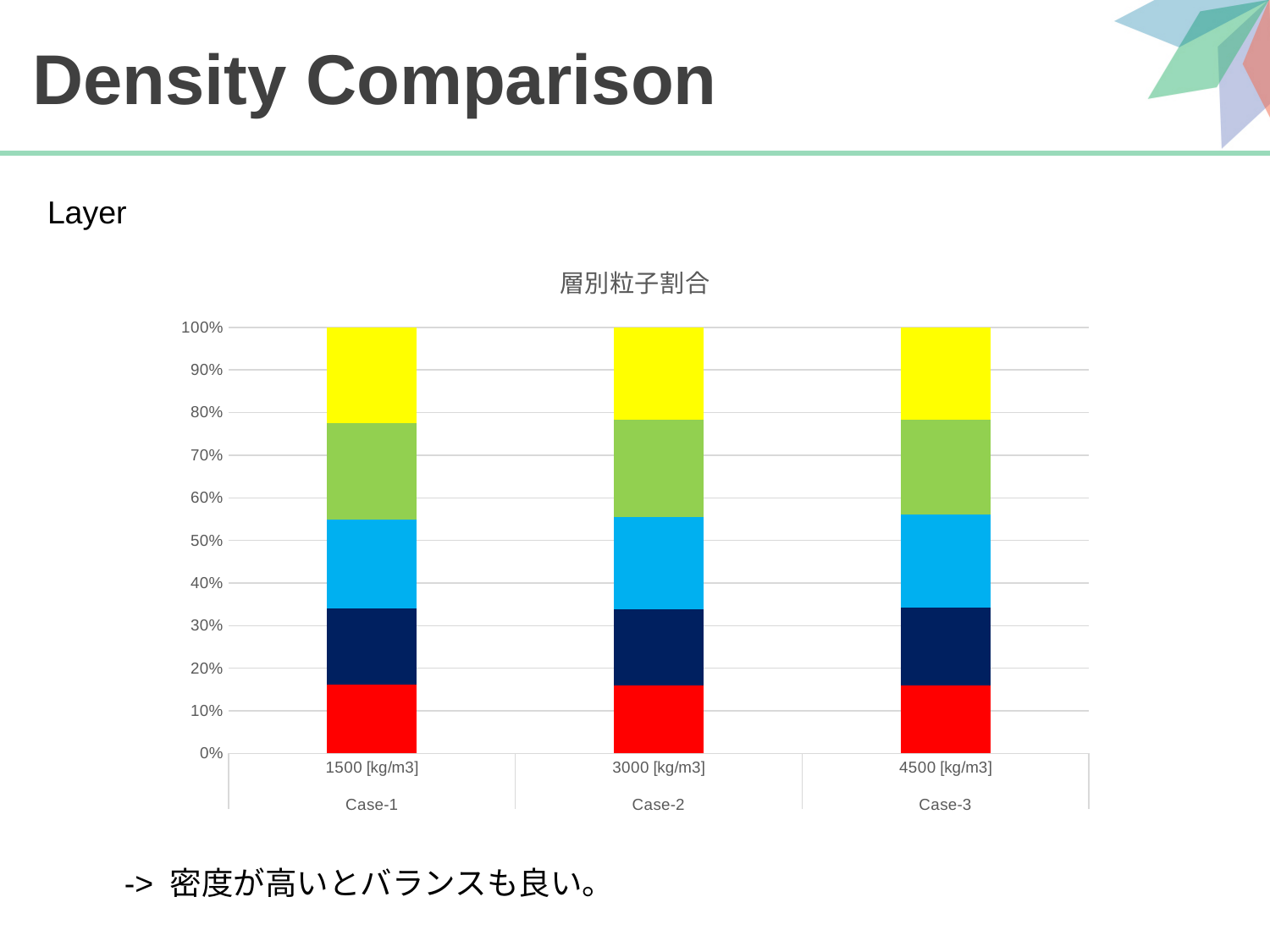

# Density Comparison

Layer

### Chart: 層別粒子割合

| Category | 1 | 2 | 3 | 4 | 5 |
|---|---|---|---|---|---|
| 1500 [kg/m3]
 | 23497.0 | 25806.0 | 30383.0 | 32700.0 | 32622.0 |
| 3000 [kg/m3]
 | 23165.0 | 26191.0 | 31572.0 | 33071.0 | 31685.0 |
| 4500 [kg/m3]
 | 23409.0 | 26675.0 | 31984.0 | 32607.0 | 31690.0 |
-> 密度が高いとバランスも良い。